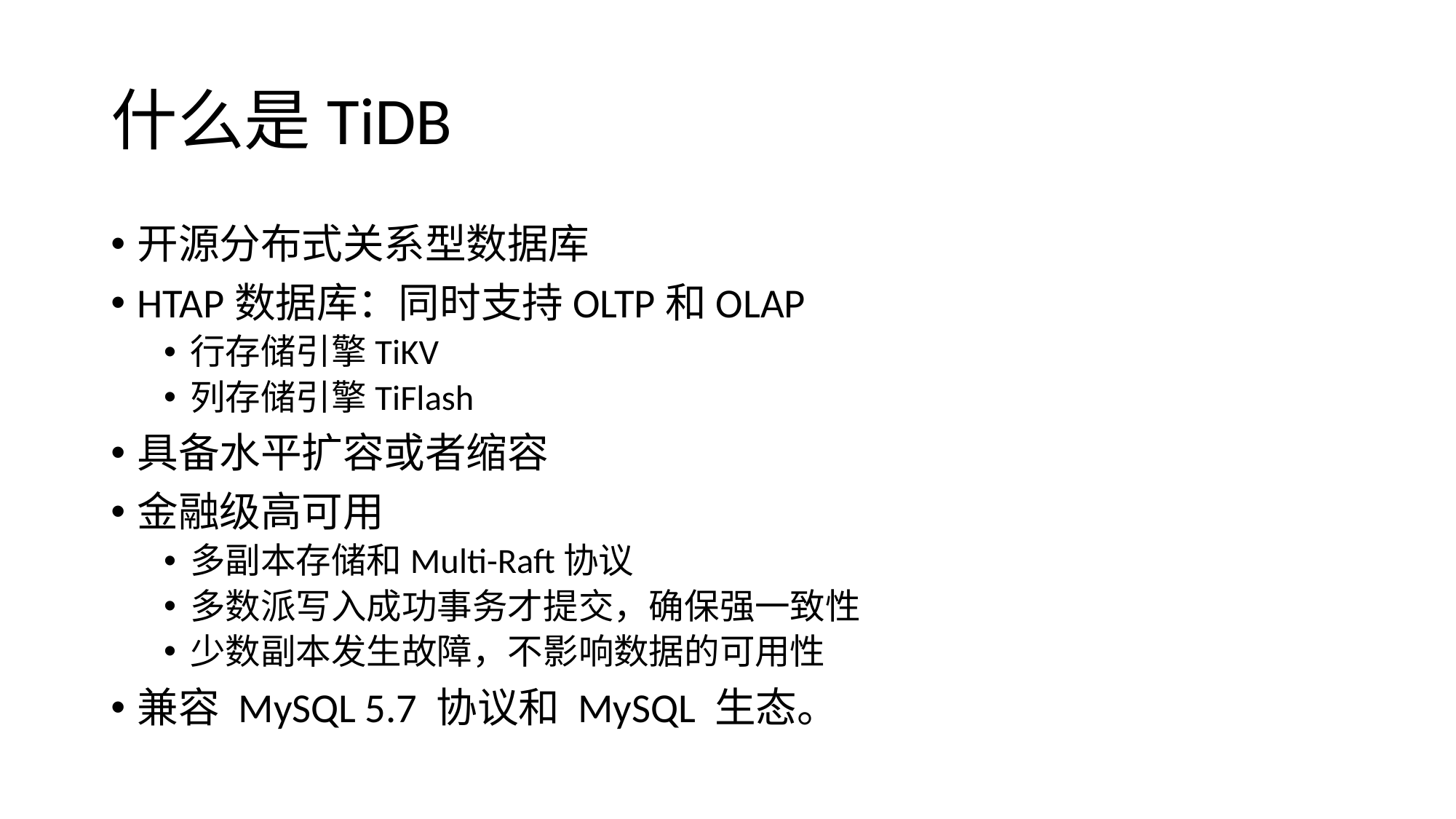

# 什么是TiDB
开源分布式关系型数据库
HTAP数据库：同时支持OLTP和OLAP
行存储引擎TiKV
列存储引擎TiFlash
具备水平扩容或者缩容
金融级高可用
多副本存储和Multi-Raft协议
多数派写入成功事务才提交，确保强一致性
少数副本发生故障，不影响数据的可用性
兼容 MySQL 5.7 协议和 MySQL 生态。